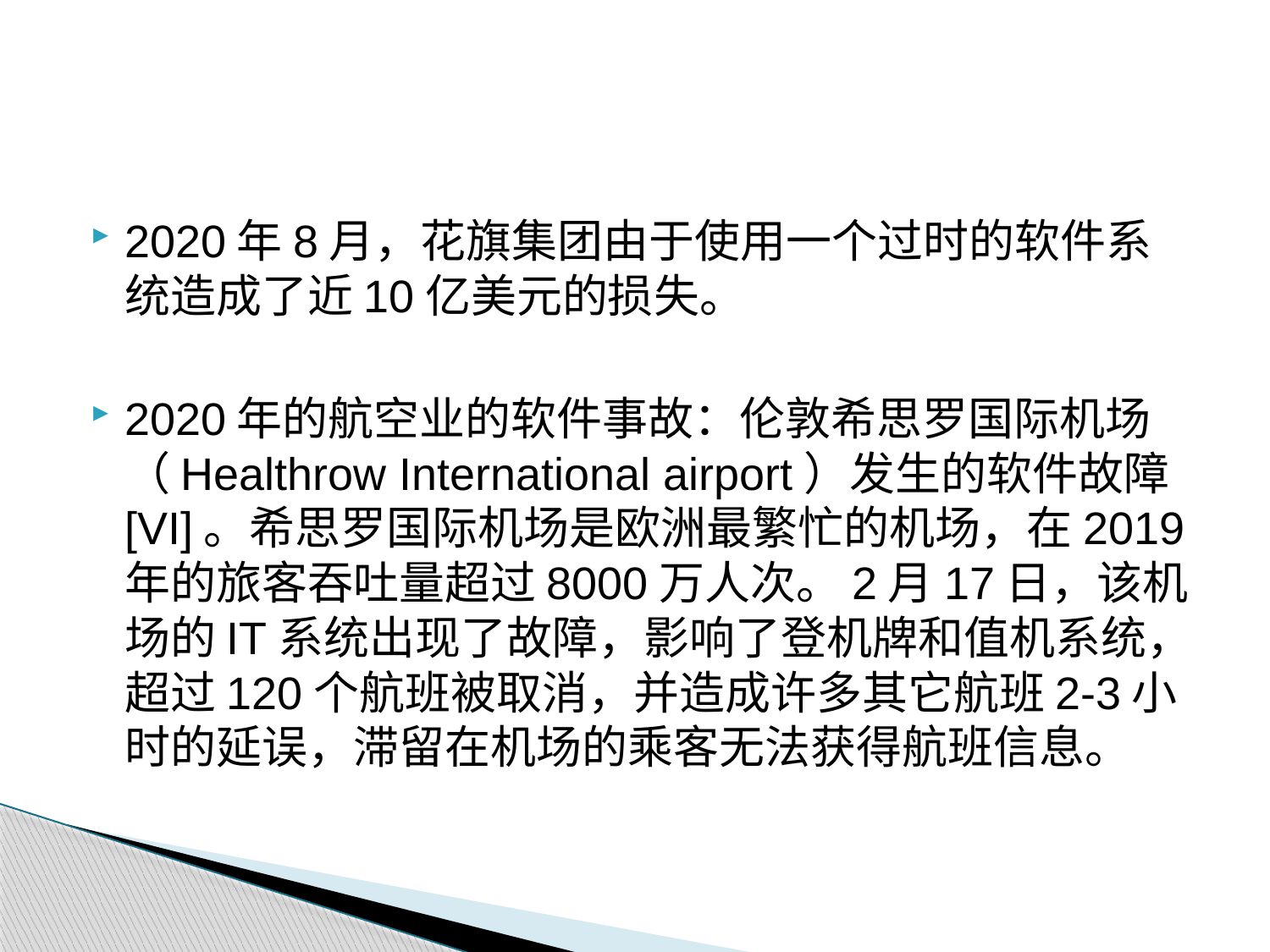

#
2020年8月，花旗集团由于使用一个过时的软件系统造成了近10亿美元的损失。

2020年的航空业的软件事故：伦敦希思罗国际机场（Healthrow International airport）发生的软件故障[VI]。希思罗国际机场是欧洲最繁忙的机场，在2019年的旅客吞吐量超过8000万人次。2月17日，该机场的IT系统出现了故障，影响了登机牌和值机系统，超过120个航班被取消，并造成许多其它航班2-3小时的延误，滞留在机场的乘客无法获得航班信息。